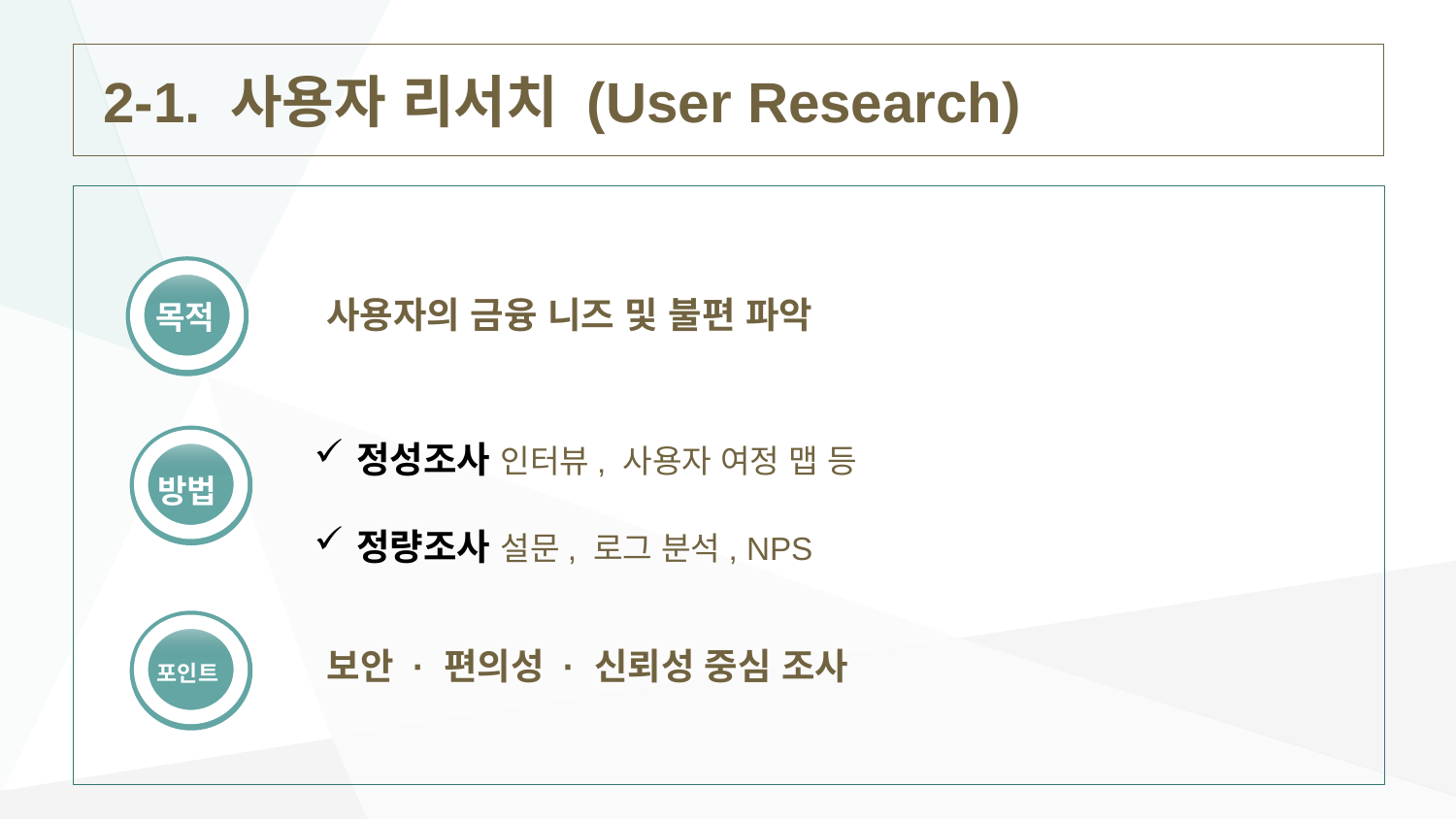

2-1. 사용자 리서치 (User Research)

사용자의 금융 니즈 및 불편 파악
목적

정성조사 인터뷰, 사용자 여정 맵 등

정량조사 설문, 로그 분석, NPS
방법

보안 · 편의성 · 신뢰성 중심 조사
포인트